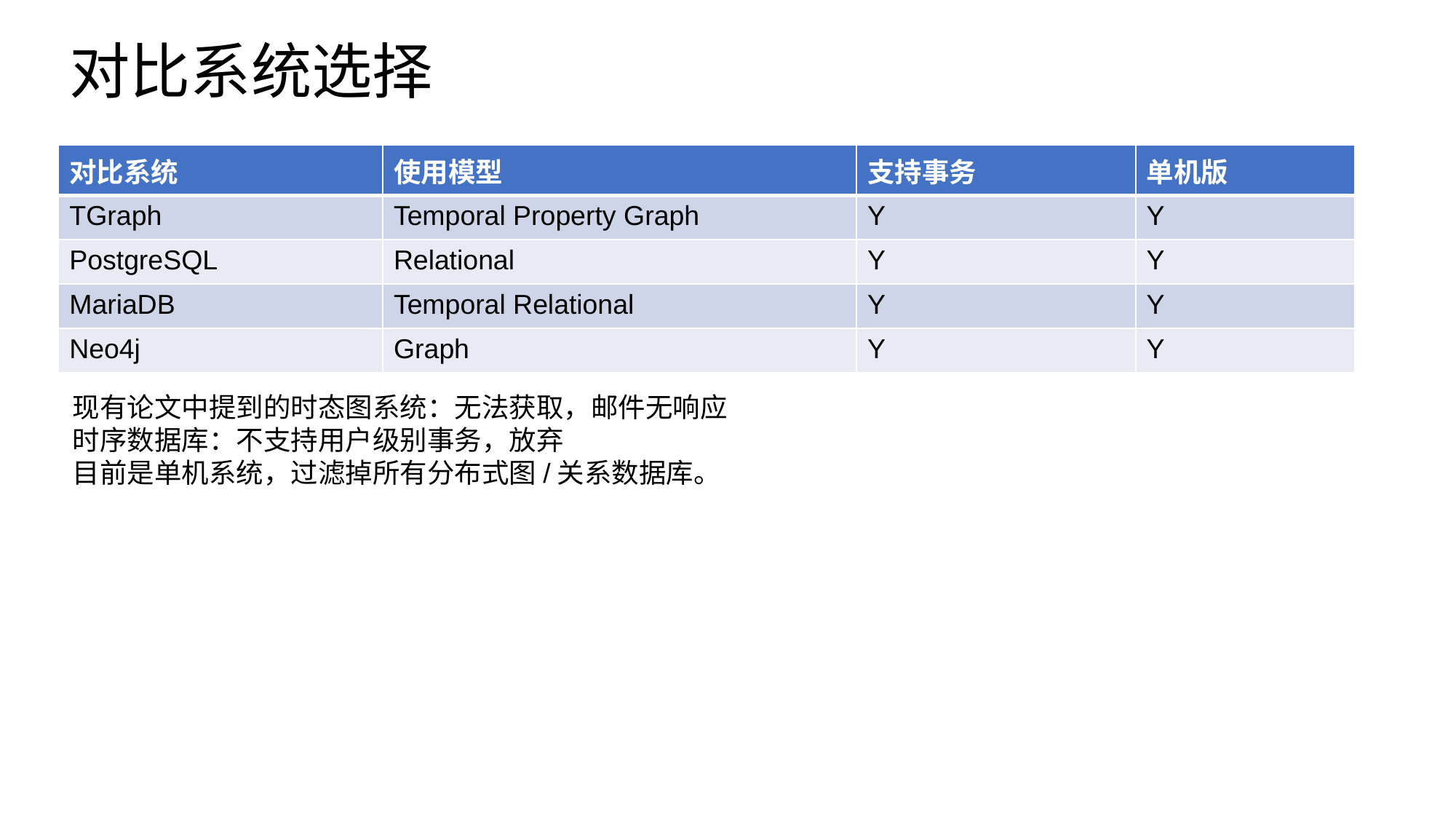

# 对比系统选择
| 对比系统 | 使用模型 | 支持事务 | 单机版 |
| --- | --- | --- | --- |
| TGraph | Temporal Property Graph | Y | Y |
| PostgreSQL | Relational | Y | Y |
| MariaDB | Temporal Relational | Y | Y |
| Neo4j | Graph | Y | Y |
现有论文中提到的时态图系统：无法获取，邮件无响应
时序数据库：不支持用户级别事务，放弃
目前是单机系统，过滤掉所有分布式图/关系数据库。